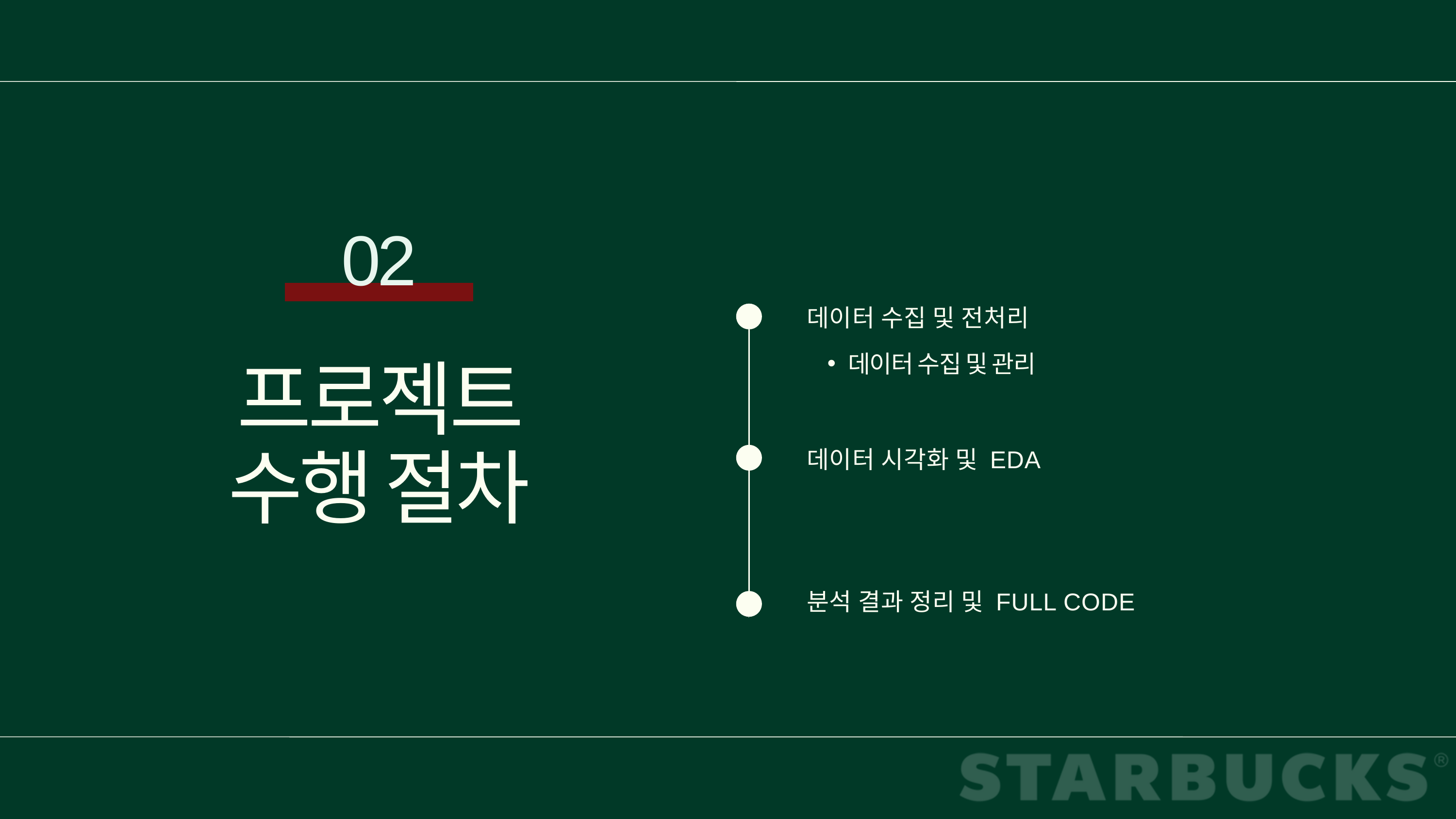

02

데이터 수집 및 전처리
데이터 수집 및 관리

프로젝트 수행 절차

데이터 시각화 및 EDA

분석 결과 정리 및 FULL CODE